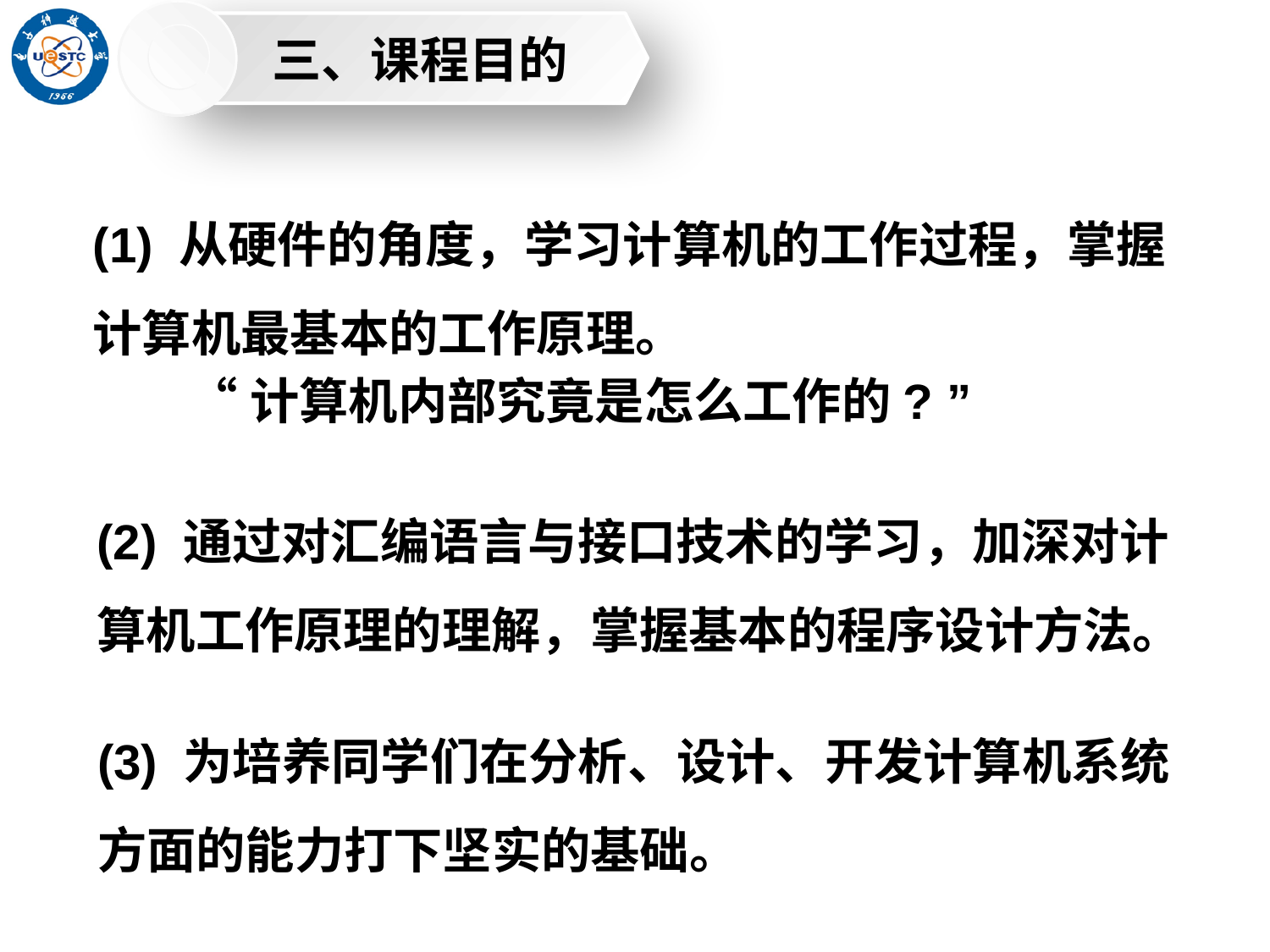

三、课程目的

(1) 从硬件的角度，学习计算机的工作过程，掌握计算机最基本的工作原理。
“计算机内部究竟是怎么工作的? ”
(2) 通过对汇编语言与接口技术的学习，加深对计算机工作原理的理解，掌握基本的程序设计方法。
(3) 为培养同学们在分析、设计、开发计算机系统方面的能力打下坚实的基础。